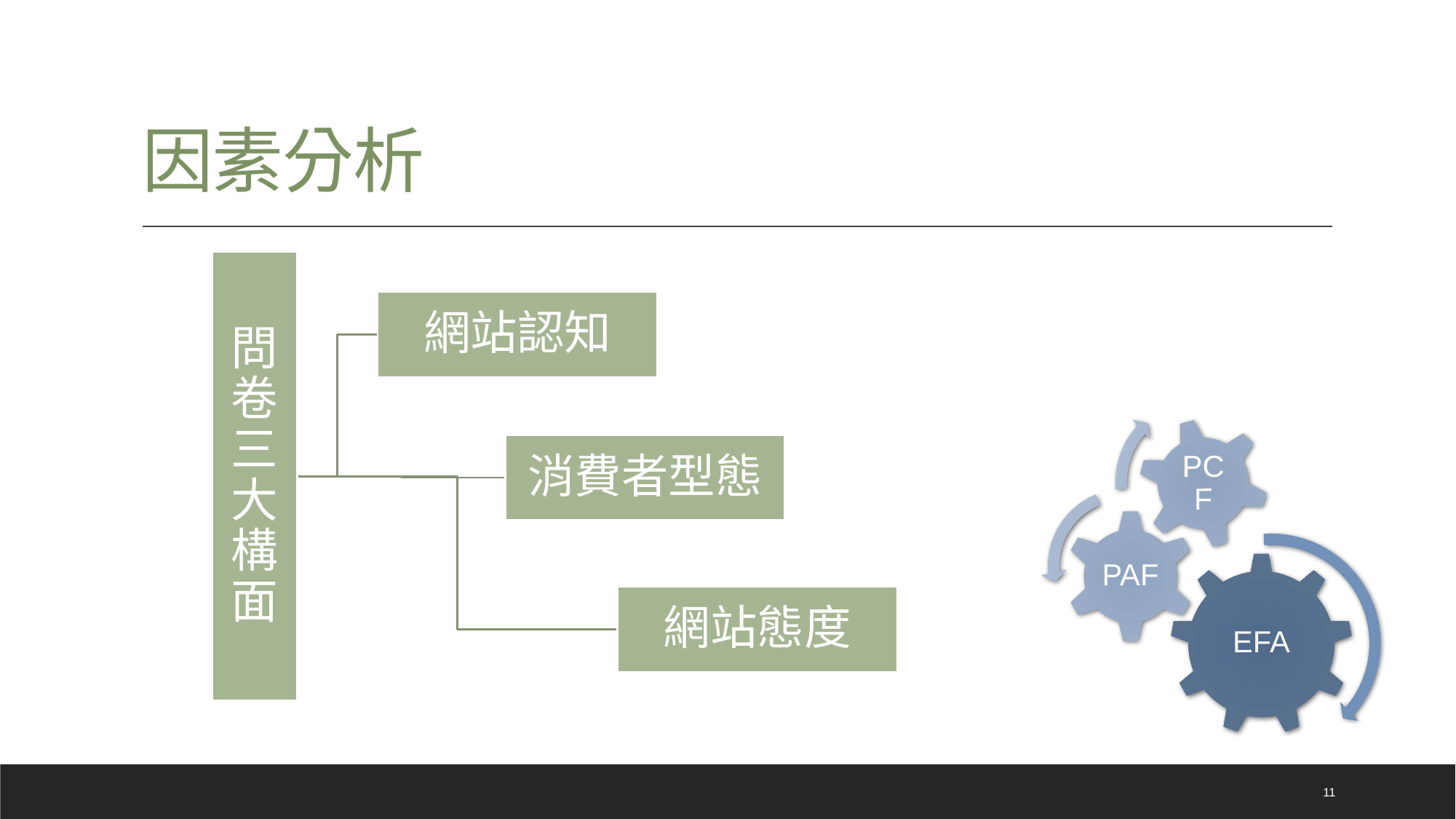

# 因素分析

問卷三大構面
網站認知
消費者型態
網站態度
EFA
PAF
PCF
11